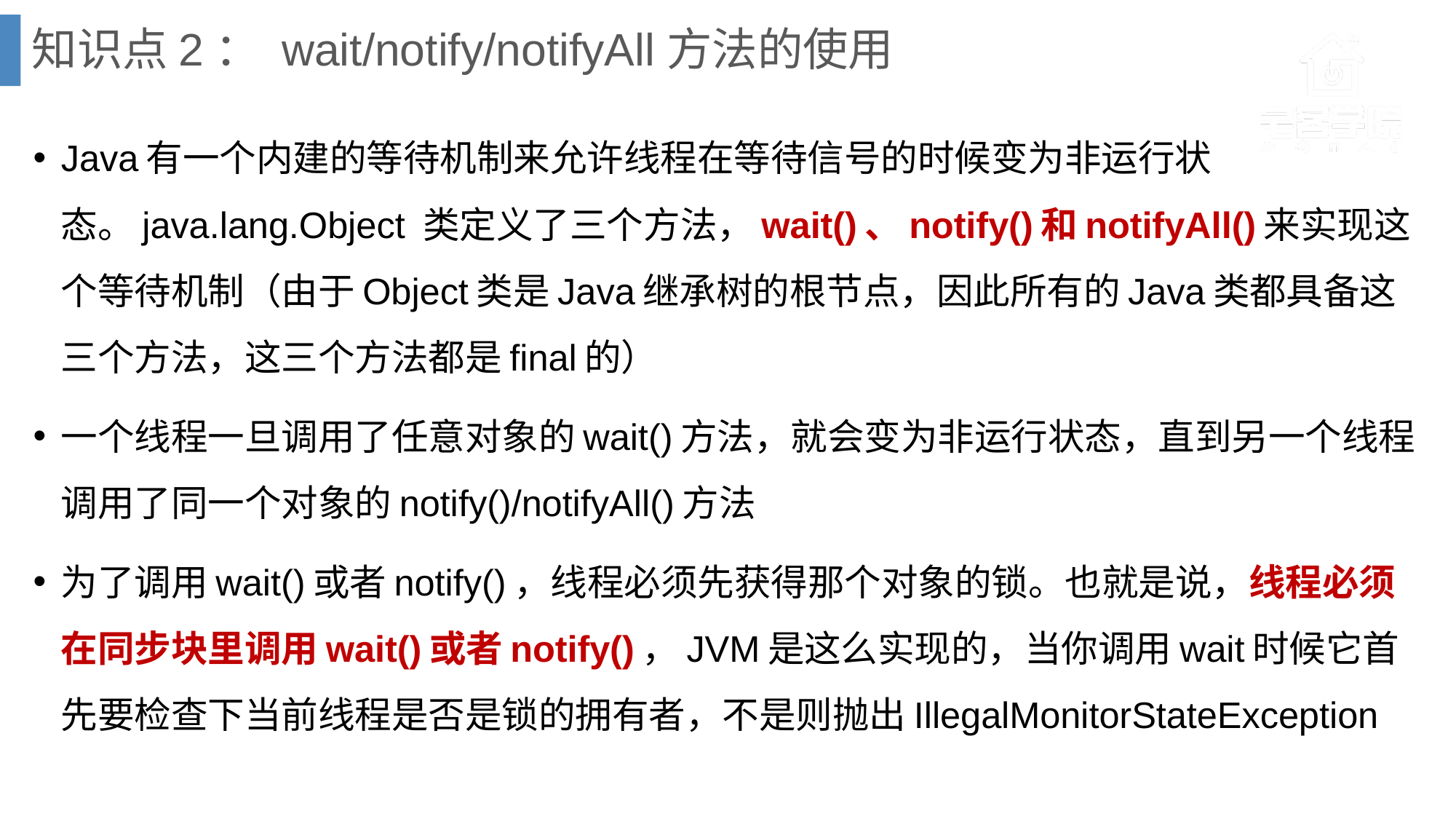

# 知识点2： wait/notify/notifyAll方法的使用
Java有一个内建的等待机制来允许线程在等待信号的时候变为非运行状态。java.lang.Object 类定义了三个方法，wait()、notify()和notifyAll()来实现这个等待机制（由于Object类是Java继承树的根节点，因此所有的Java类都具备这三个方法，这三个方法都是final的）
一个线程一旦调用了任意对象的wait()方法，就会变为非运行状态，直到另一个线程调用了同一个对象的notify()/notifyAll()方法
为了调用wait()或者notify()，线程必须先获得那个对象的锁。也就是说，线程必须在同步块里调用wait()或者notify()，JVM是这么实现的，当你调用wait时候它首先要检查下当前线程是否是锁的拥有者，不是则抛出IllegalMonitorStateException